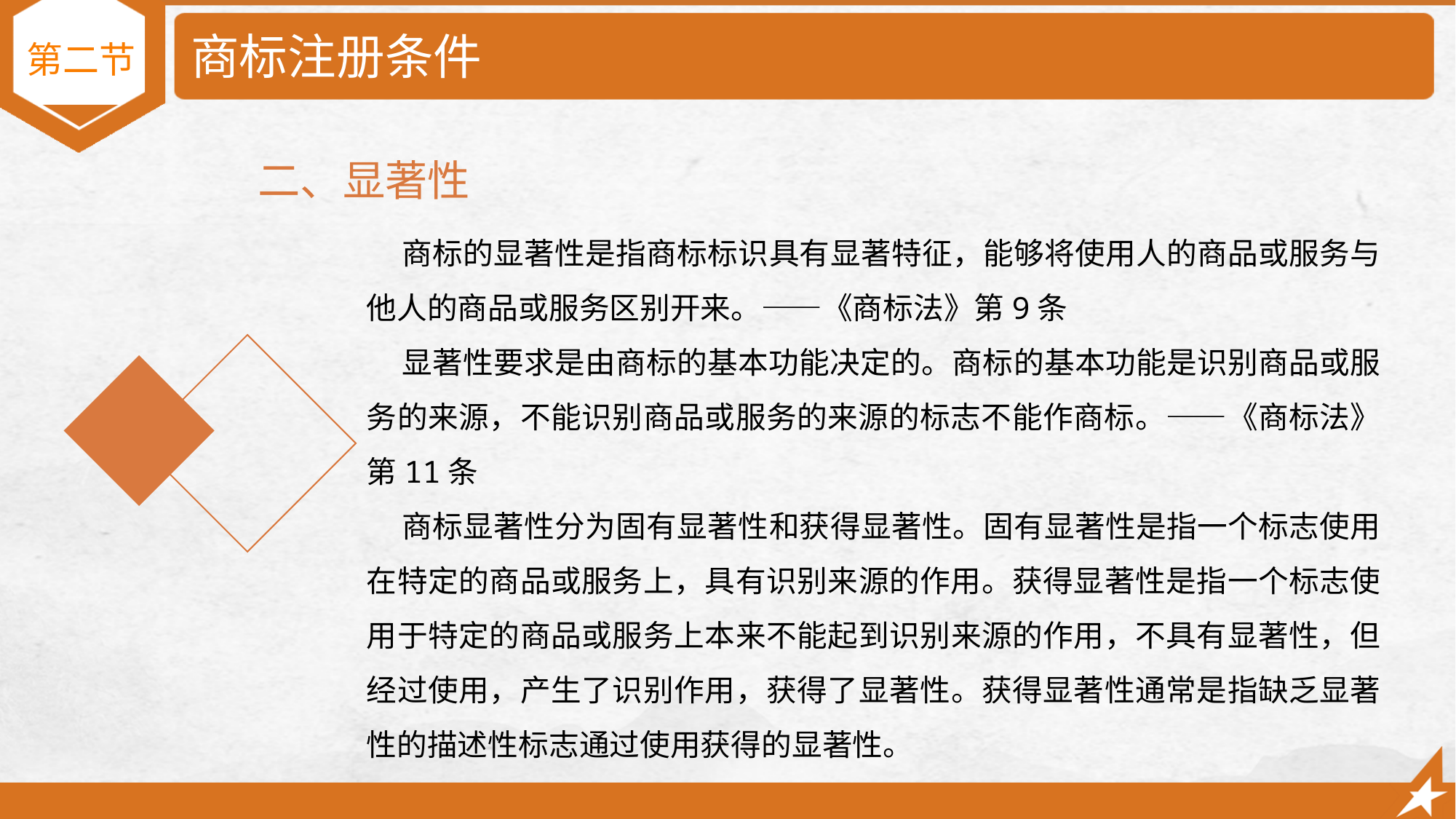

# 商标注册条件
第二节
二、显著性
    商标的显著性是指商标标识具有显著特征，能够将使用人的商品或服务与他人的商品或服务区别开来。——《商标法》第9条
    显著性要求是由商标的基本功能决定的。商标的基本功能是识别商品或服务的来源，不能识别商品或服务的来源的标志不能作商标。——《商标法》第11条
    商标显著性分为固有显著性和获得显著性。固有显著性是指一个标志使用在特定的商品或服务上，具有识别来源的作用。获得显著性是指一个标志使用于特定的商品或服务上本来不能起到识别来源的作用，不具有显著性，但经过使用，产生了识别作用，获得了显著性。获得显著性通常是指缺乏显著性的描述性标志通过使用获得的显著性。